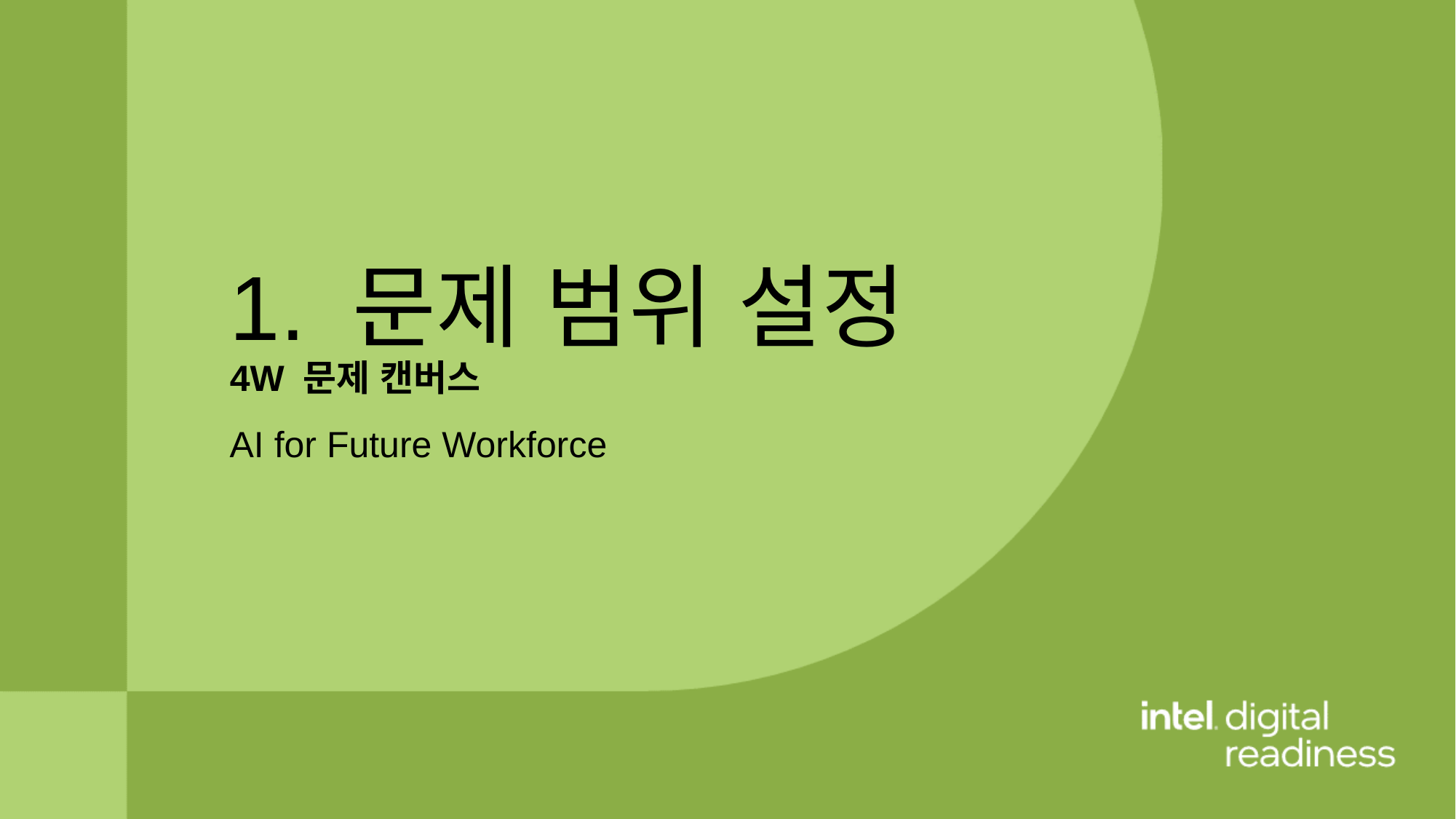

1. 문제 범위 설정
4W 문제 캔버스
AI for Future Workforce